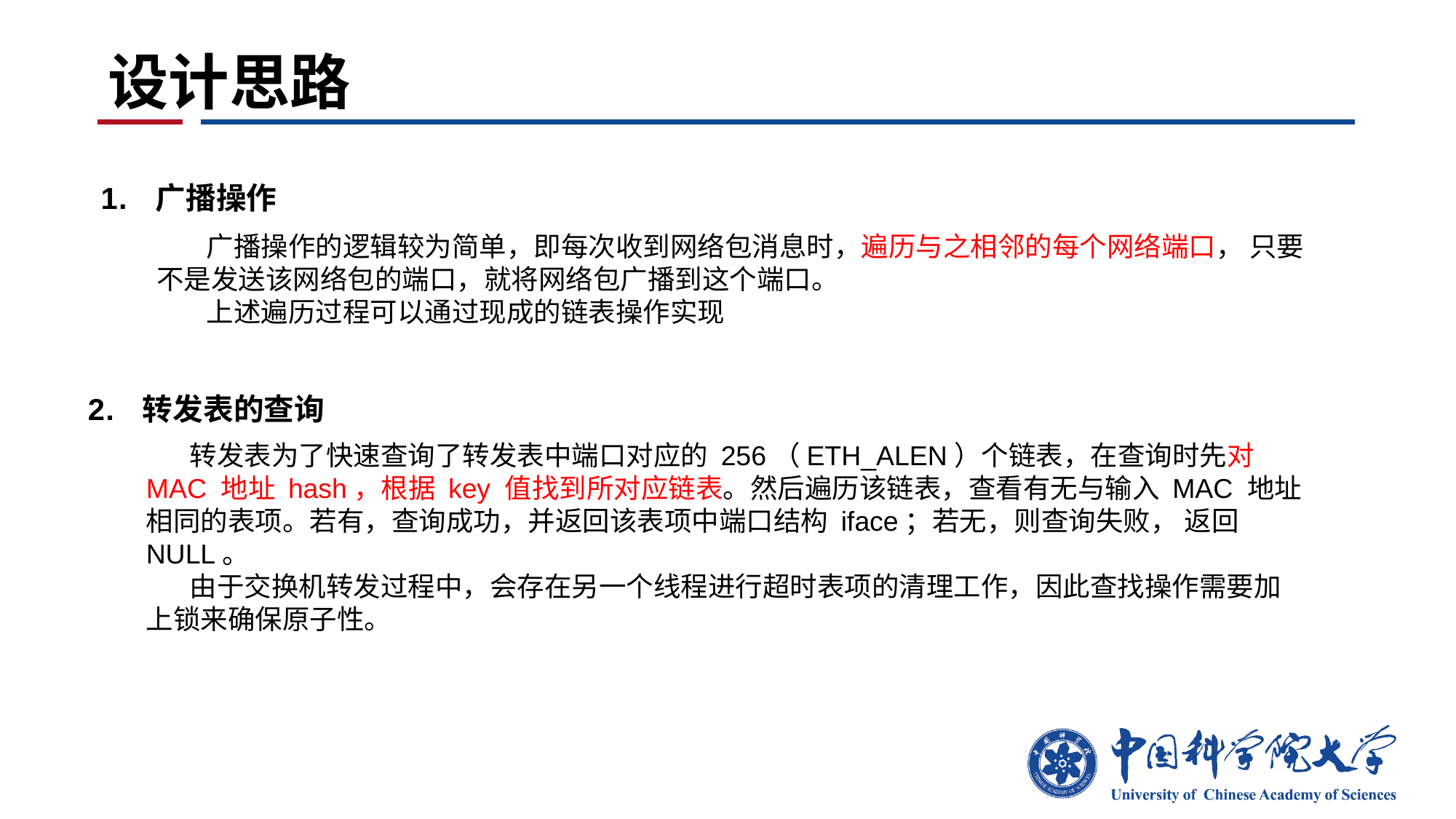

# 设计思路
广播操作
       广播操作的逻辑较为简单，即每次收到网络包消息时，遍历与之相邻的每个网络端口， 只要不是发送该网络包的端口，就将网络包广播到这个端口。
       上述遍历过程可以通过现成的链表操作实现
转发表的查询
      转发表为了快速查询了转发表中端口对应的 256（ETH_ALEN）个链表，在查询时先对 MAC 地址 hash，根据 key 值找到所对应链表。然后遍历该链表，查看有无与输入 MAC 地址相同的表项。若有，查询成功，并返回该表项中端口结构 iface；若无，则查询失败， 返回 NULL。
      由于交换机转发过程中，会存在另一个线程进行超时表项的清理工作，因此查找操作需要加上锁来确保原子性。